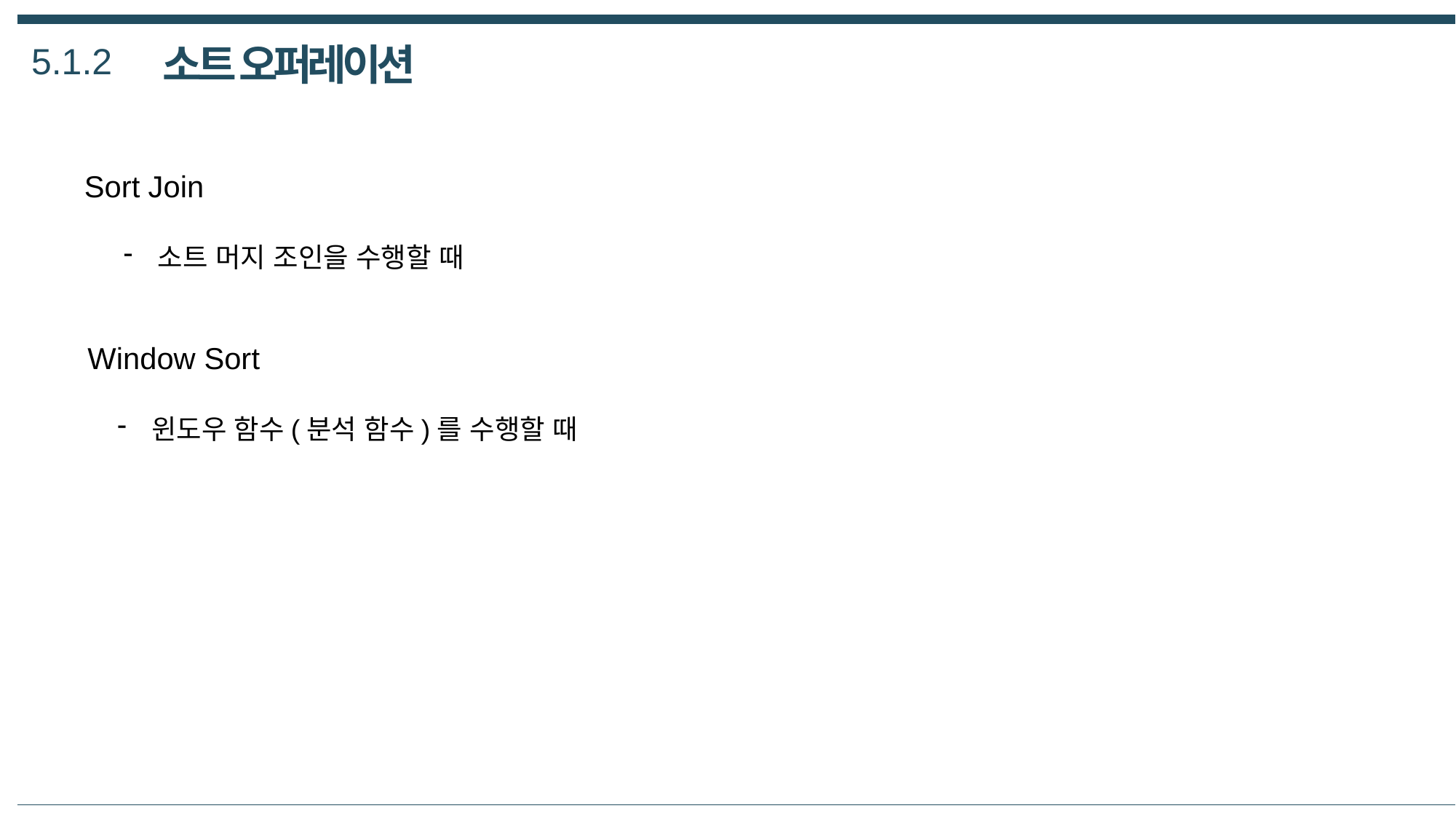

5.1.2
소트 오퍼레이션
Sort Join
소트 머지 조인을 수행할 때
Window Sort
윈도우 함수(분석 함수)를 수행할 때